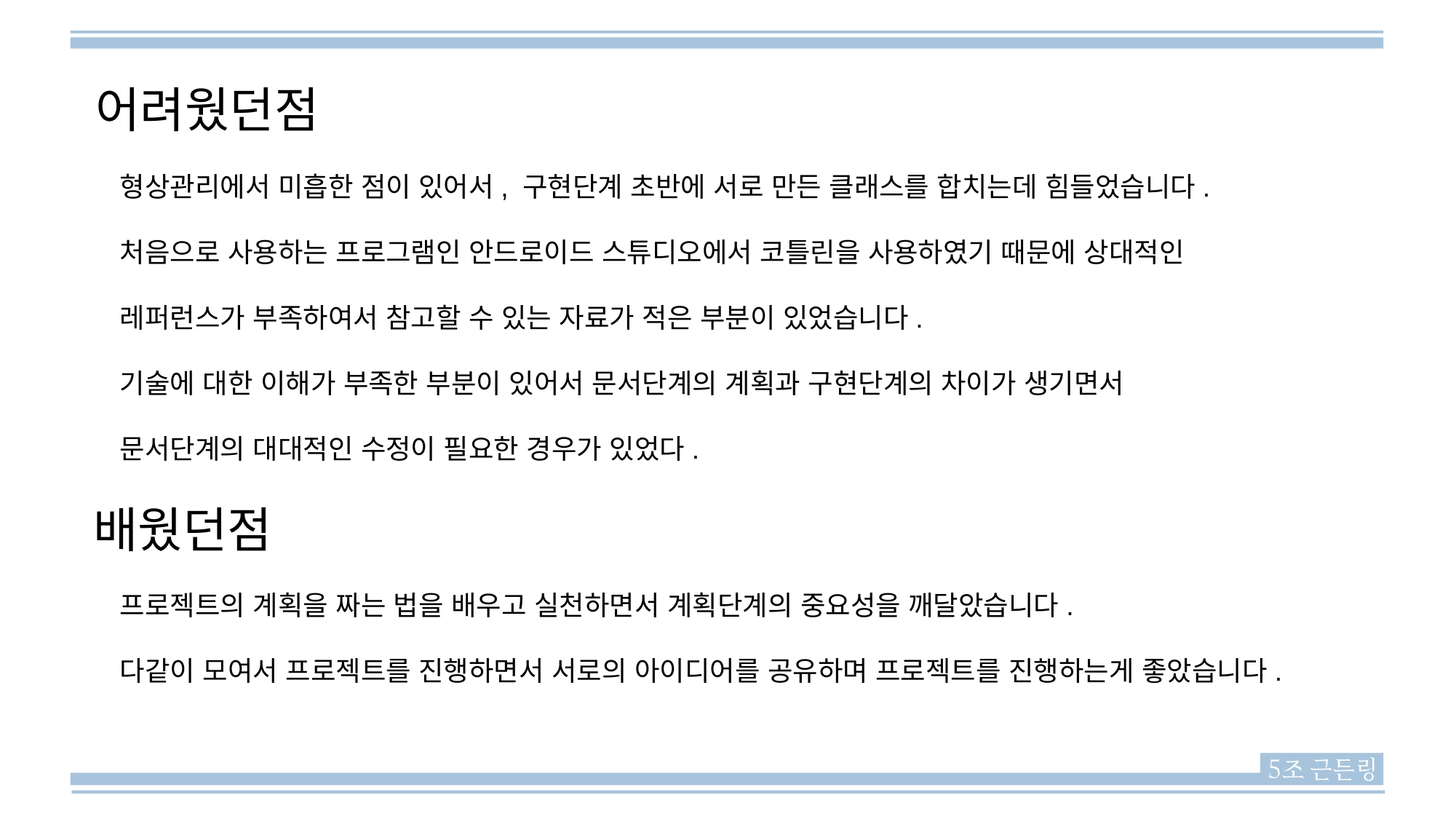

어려웠던점
형상관리에서 미흡한 점이 있어서, 구현단계 초반에 서로 만든 클래스를 합치는데 힘들었습니다.

처음으로 사용하는 프로그램인 안드로이드 스튜디오에서 코틀린을 사용하였기 때문에 상대적인

레퍼런스가 부족하여서 참고할 수 있는 자료가 적은 부분이 있었습니다.

기술에 대한 이해가 부족한 부분이 있어서 문서단계의 계획과 구현단계의 차이가 생기면서

문서단계의 대대적인 수정이 필요한 경우가 있었다.
배웠던점
프로젝트의 계획을 짜는 법을 배우고 실천하면서 계획단계의 중요성을 깨달았습니다.

다같이 모여서 프로젝트를 진행하면서 서로의 아이디어를 공유하며 프로젝트를 진행하는게 좋았습니다.